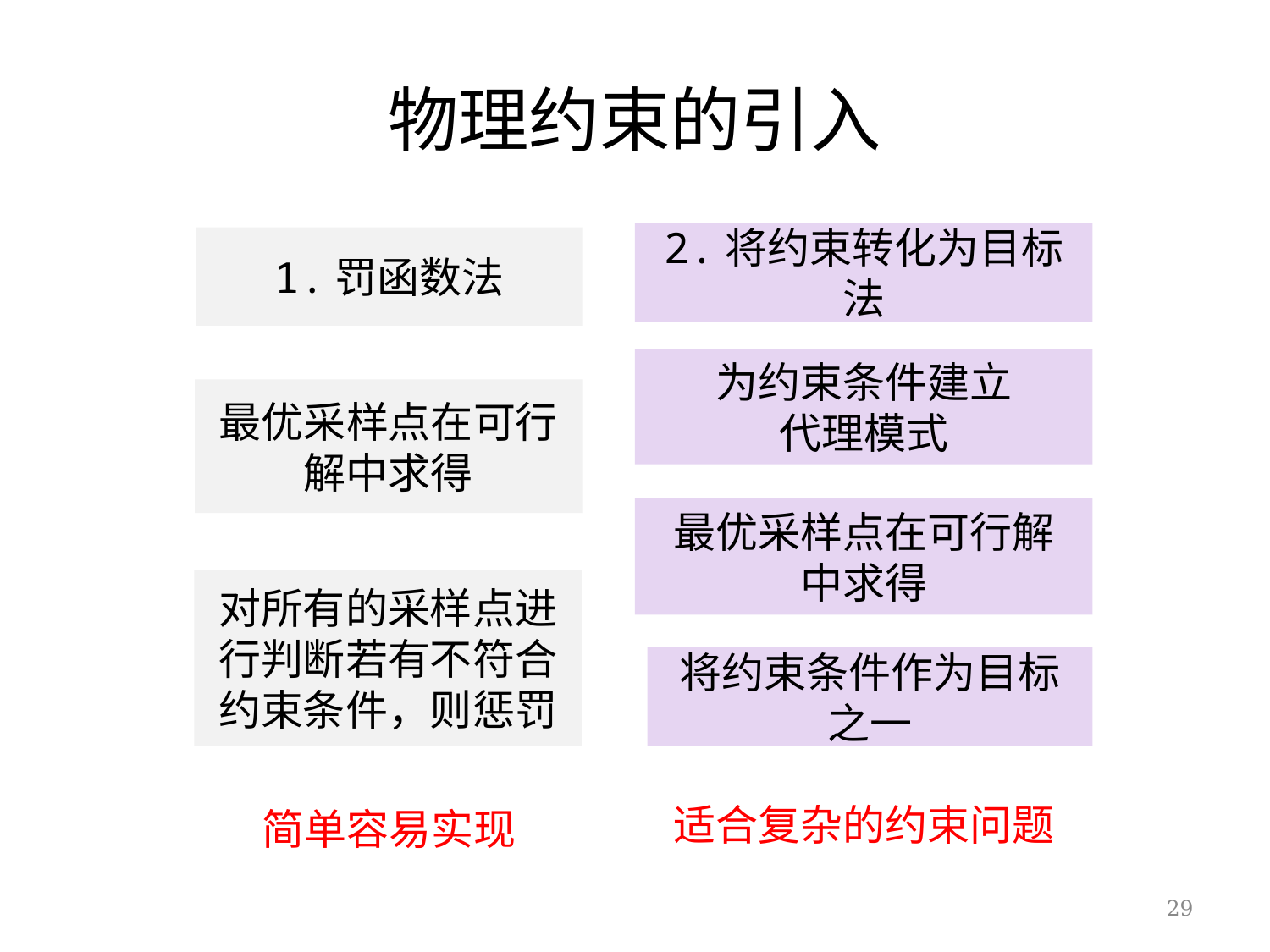

# 物理约束的引入
2.将约束转化为目标法
1.罚函数法
为约束条件建立
代理模式
最优采样点在可行解中求得
最优采样点在可行解
中求得
对所有的采样点进行判断若有不符合约束条件，则惩罚
将约束条件作为目标之一
适合复杂的约束问题
简单容易实现

29